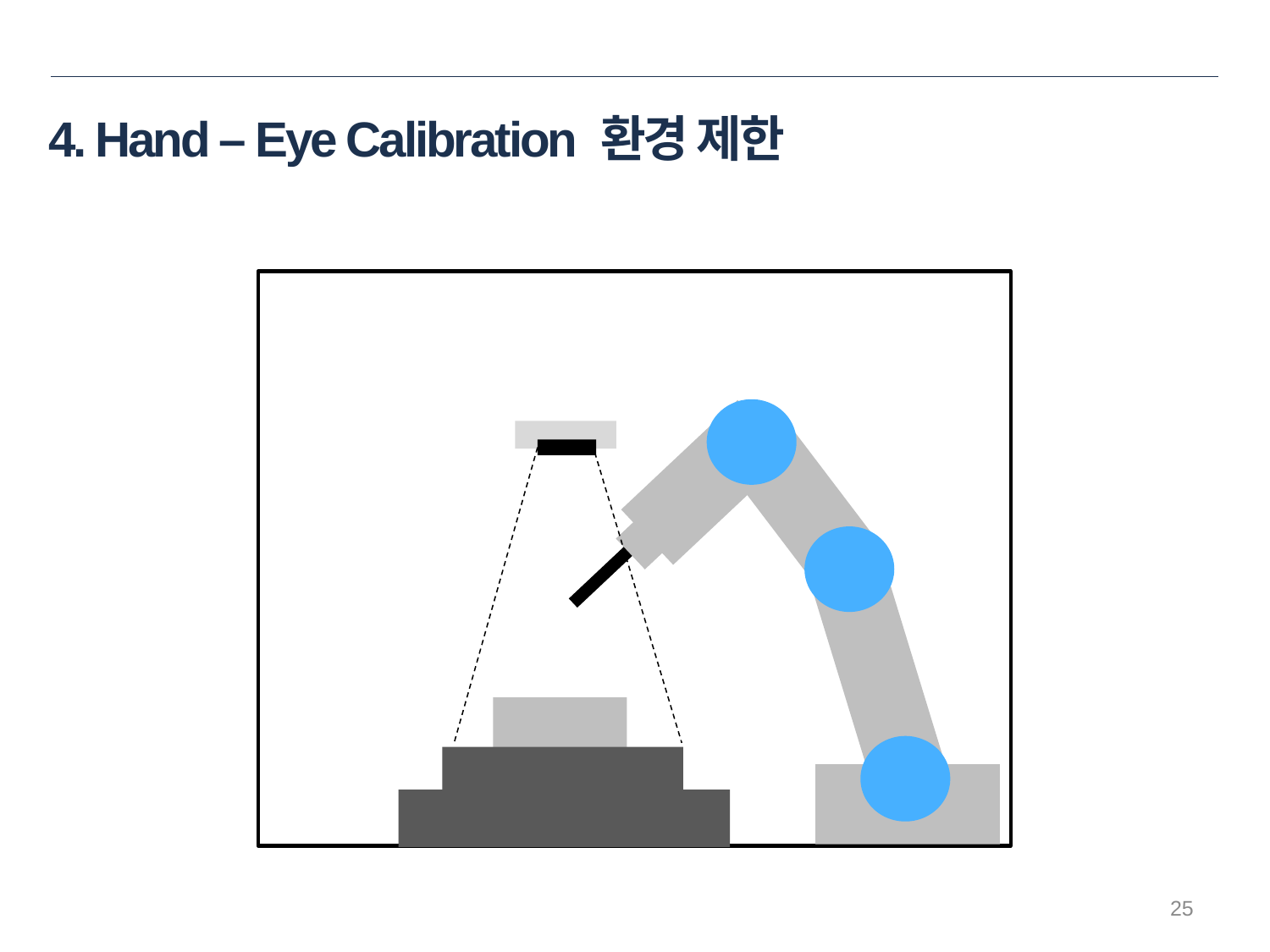

4. Hand – Eye Calibration 환경 제한

25